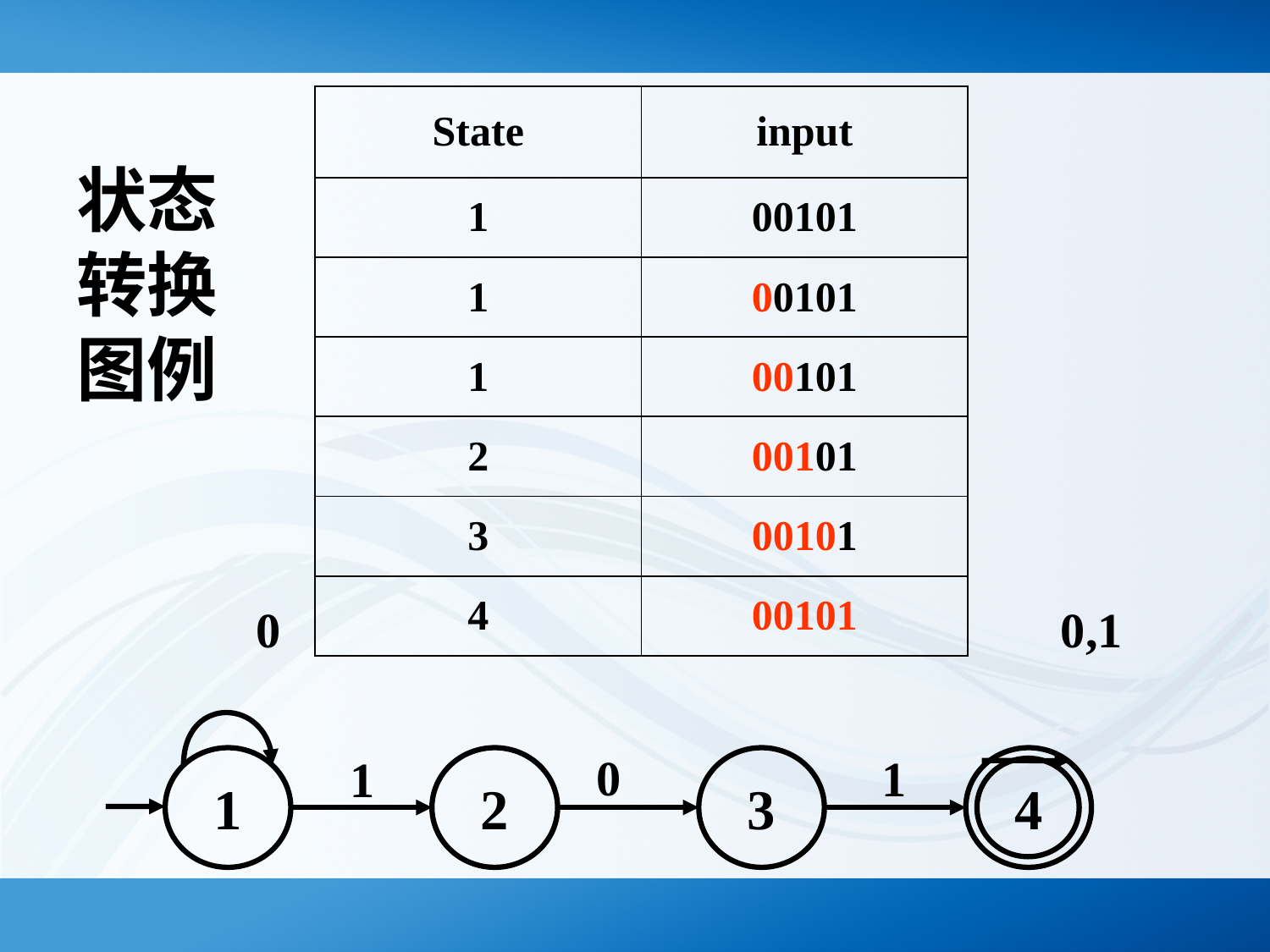

| State | input |
| --- | --- |
| 1 | 00101 |
| 1 | 00101 |
| 1 | 00101 |
| 2 | 00101 |
| 3 | 00101 |
| 4 | 00101 |
# 状态转换图例
0
0,1
0
1
1
1
2
3
4